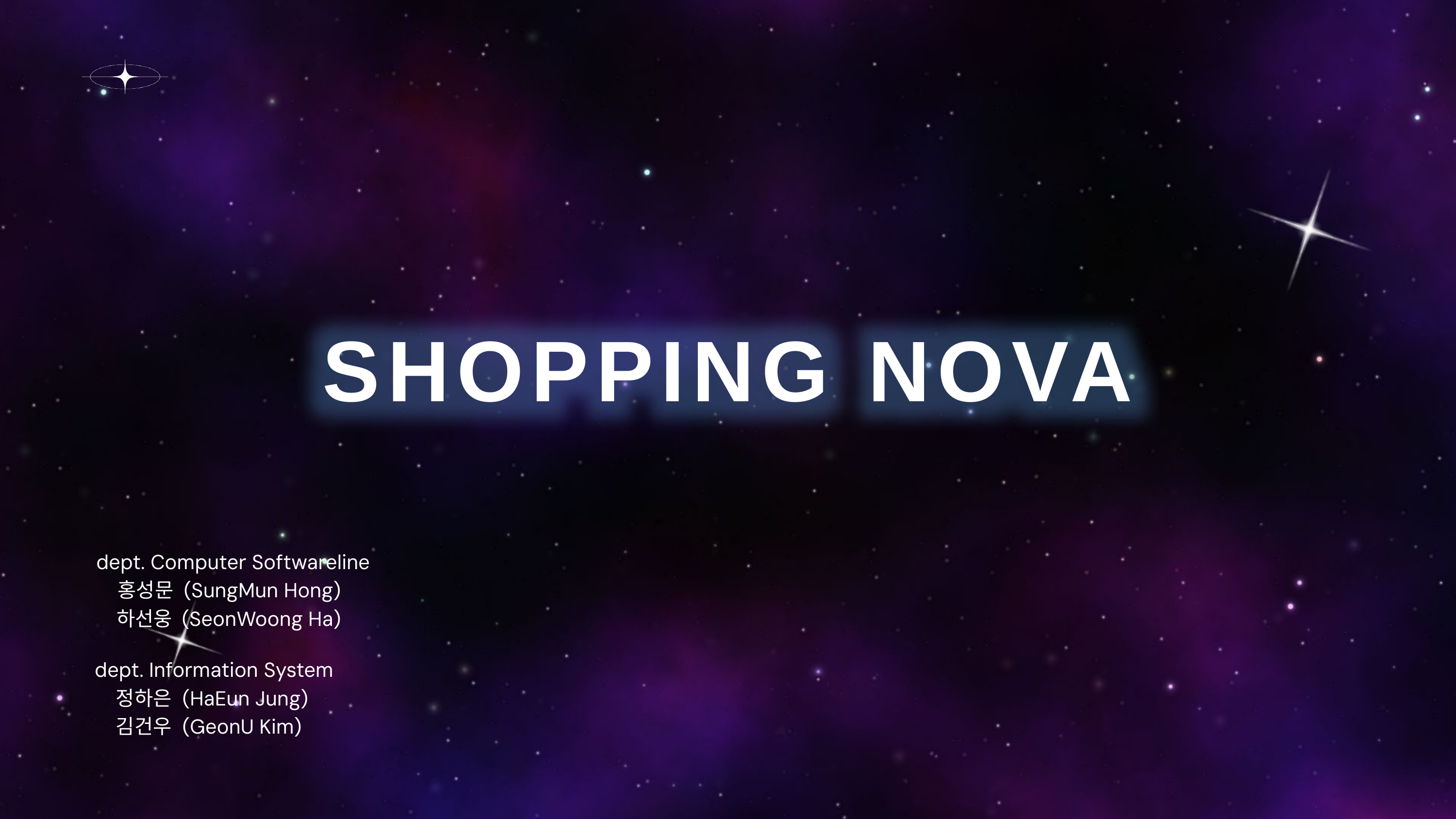

SHOPPING NOVA
dept. Computer Softwareline
   홍성문 (SungMun Hong)
   하선웅 (SeonWoong Ha)

dept. Information System
   정하은 (HaEun Jung)
   김건우 (GeonU Kim)